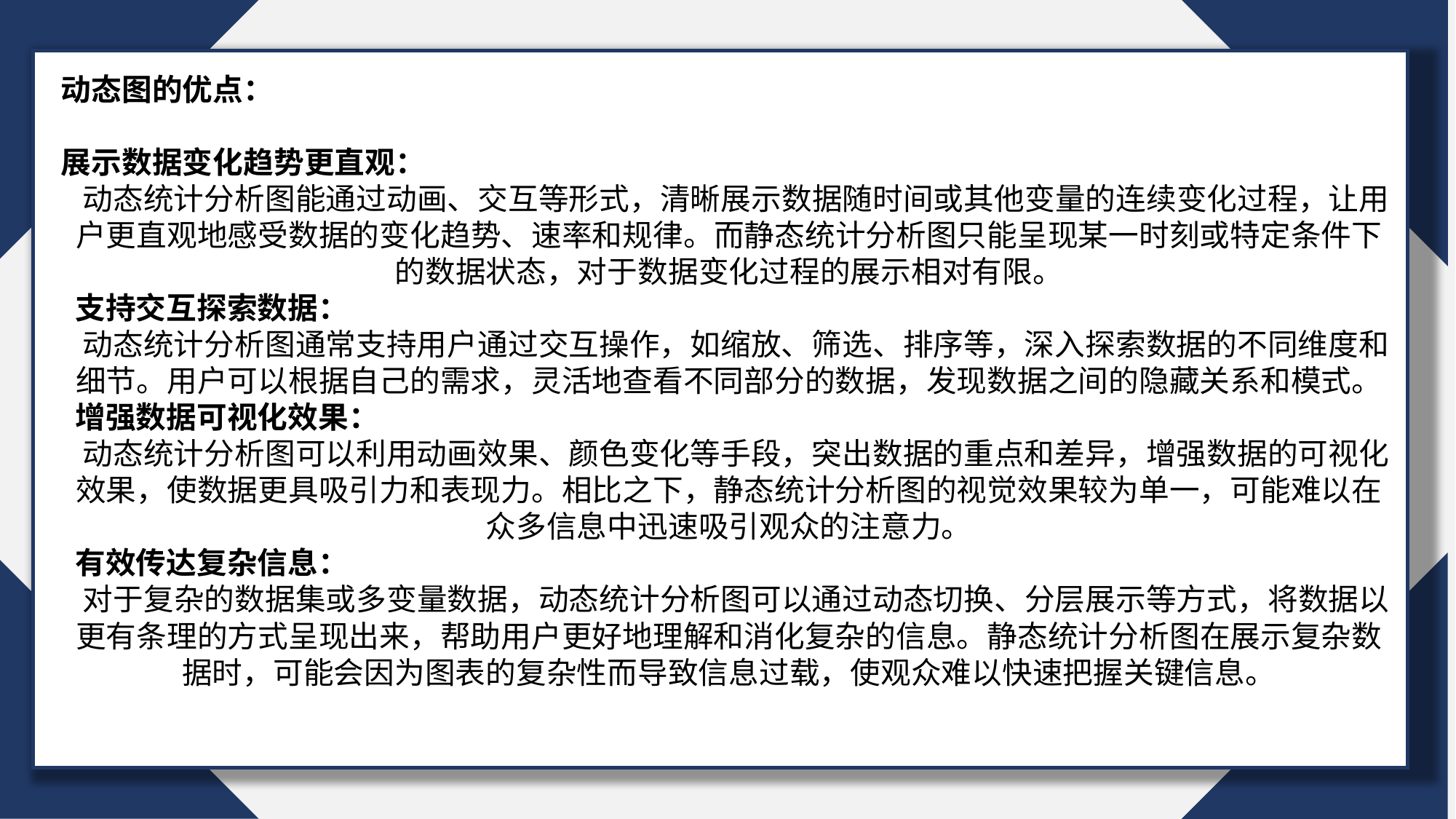

动态图的优点：

展示数据变化趋势更直观：
 动态统计分析图能通过动画、交互等形式，清晰展示数据随时间或其他变量的连续变化过程，让用户更直观地感受数据的变化趋势、速率和规律。而静态统计分析图只能呈现某一时刻或特定条件下的数据状态，对于数据变化过程的展示相对有限。
 支持交互探索数据：
 动态统计分析图通常支持用户通过交互操作，如缩放、筛选、排序等，深入探索数据的不同维度和细节。用户可以根据自己的需求，灵活地查看不同部分的数据，发现数据之间的隐藏关系和模式。
 增强数据可视化效果：
 动态统计分析图可以利用动画效果、颜色变化等手段，突出数据的重点和差异，增强数据的可视化效果，使数据更具吸引力和表现力。相比之下，静态统计分析图的视觉效果较为单一，可能难以在众多信息中迅速吸引观众的注意力。
 有效传达复杂信息：
 对于复杂的数据集或多变量数据，动态统计分析图可以通过动态切换、分层展示等方式，将数据以更有条理的方式呈现出来，帮助用户更好地理解和消化复杂的信息。静态统计分析图在展示复杂数据时，可能会因为图表的复杂性而导致信息过载，使观众难以快速把握关键信息。